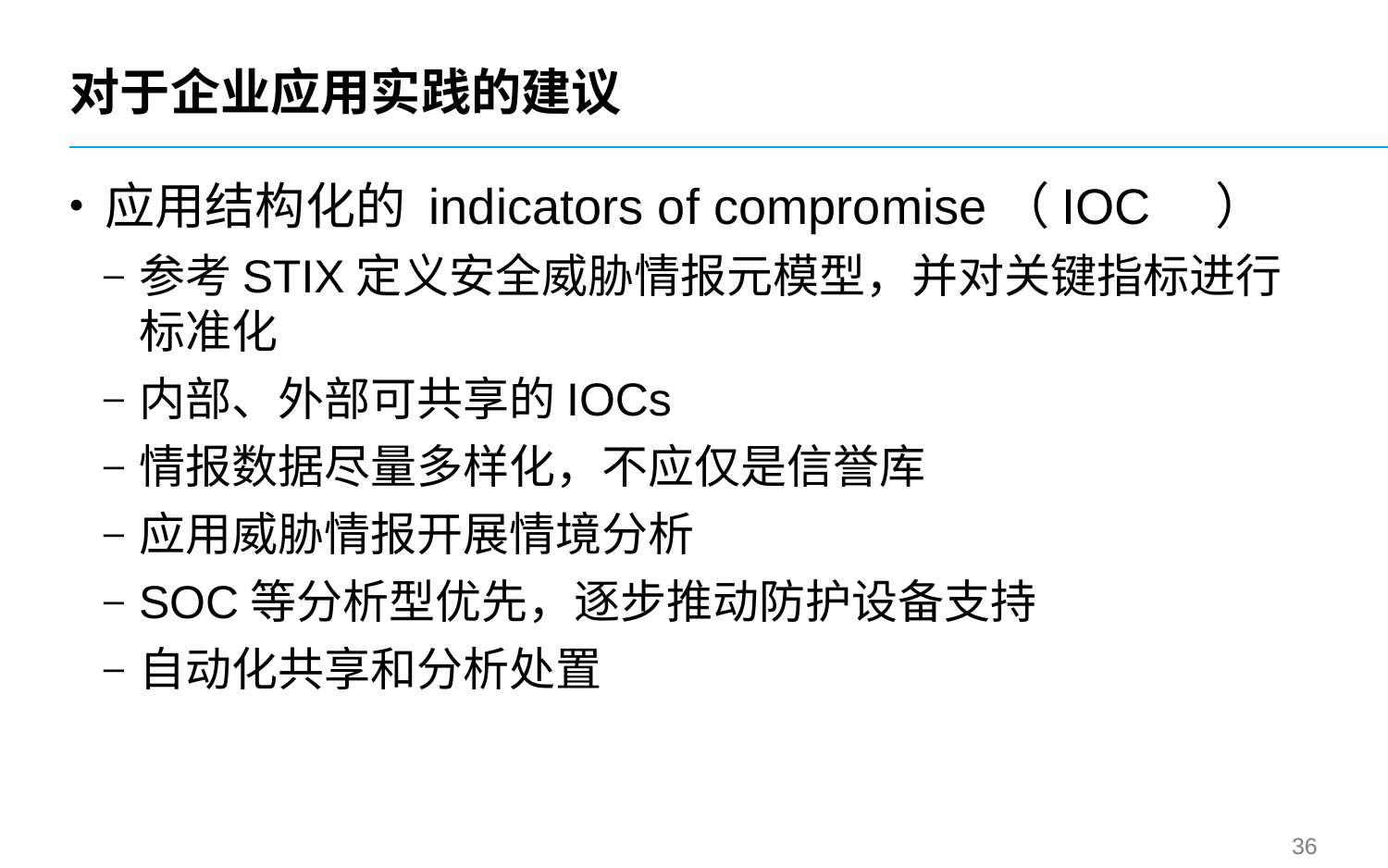

# 对于企业应用实践的建议
应用结构化的 indicators of compromise（IOC	）
参考STIX定义安全威胁情报元模型，并对关键指标进行标准化
内部、外部可共享的IOCs
情报数据尽量多样化，不应仅是信誉库
应用威胁情报开展情境分析
SOC等分析型优先，逐步推动防护设备支持
自动化共享和分析处置